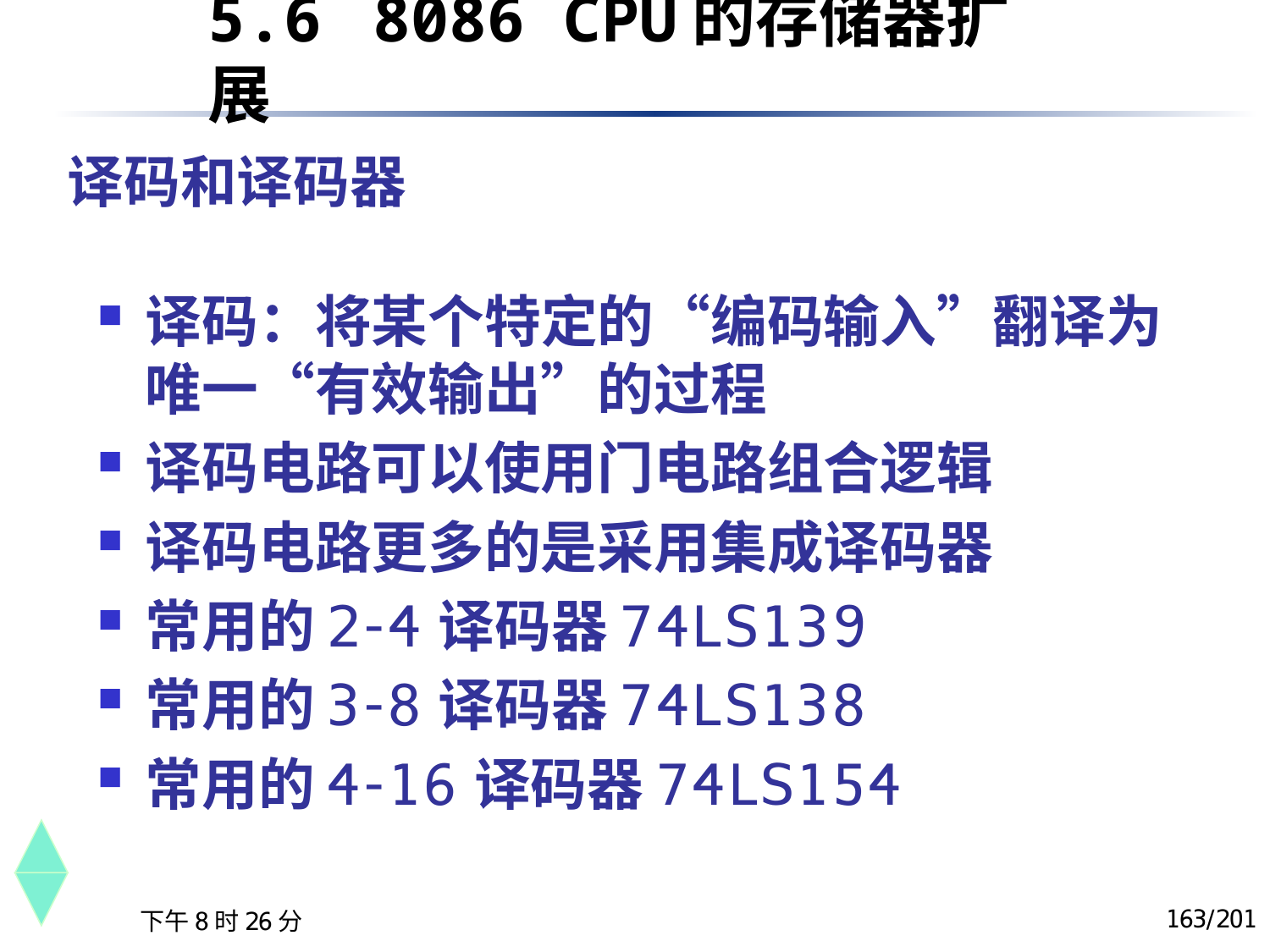

5.6	 8086 CPU的存储器扩展
# 译码和译码器
译码：将某个特定的“编码输入”翻译为唯一“有效输出”的过程
译码电路可以使用门电路组合逻辑
译码电路更多的是采用集成译码器
常用的2-4译码器74LS139
常用的3-8译码器74LS138
常用的4-16译码器74LS154
163/201
下午8时26分